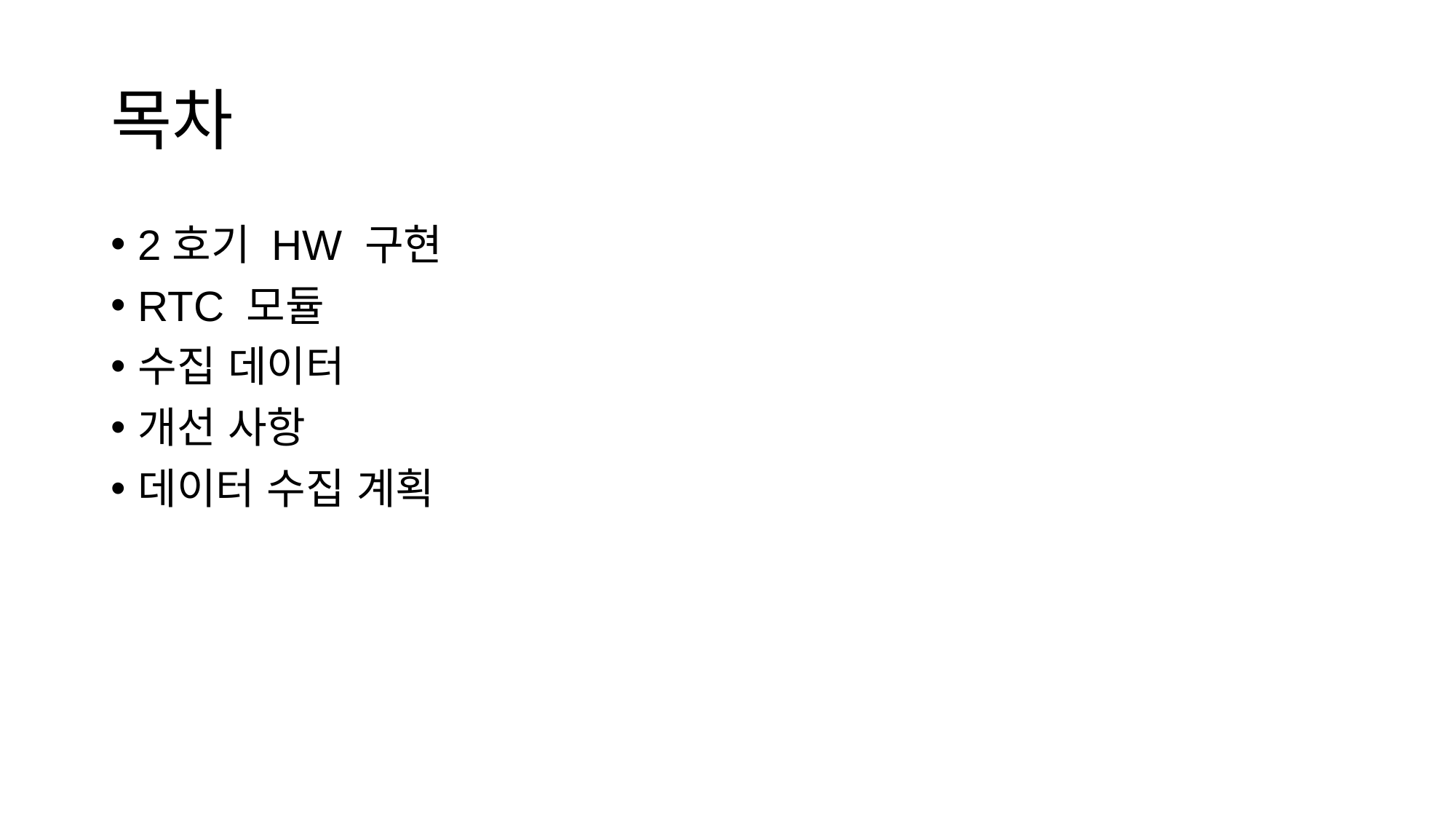

# 목차
2호기 HW 구현
RTC 모듈
수집 데이터
개선 사항
데이터 수집 계획